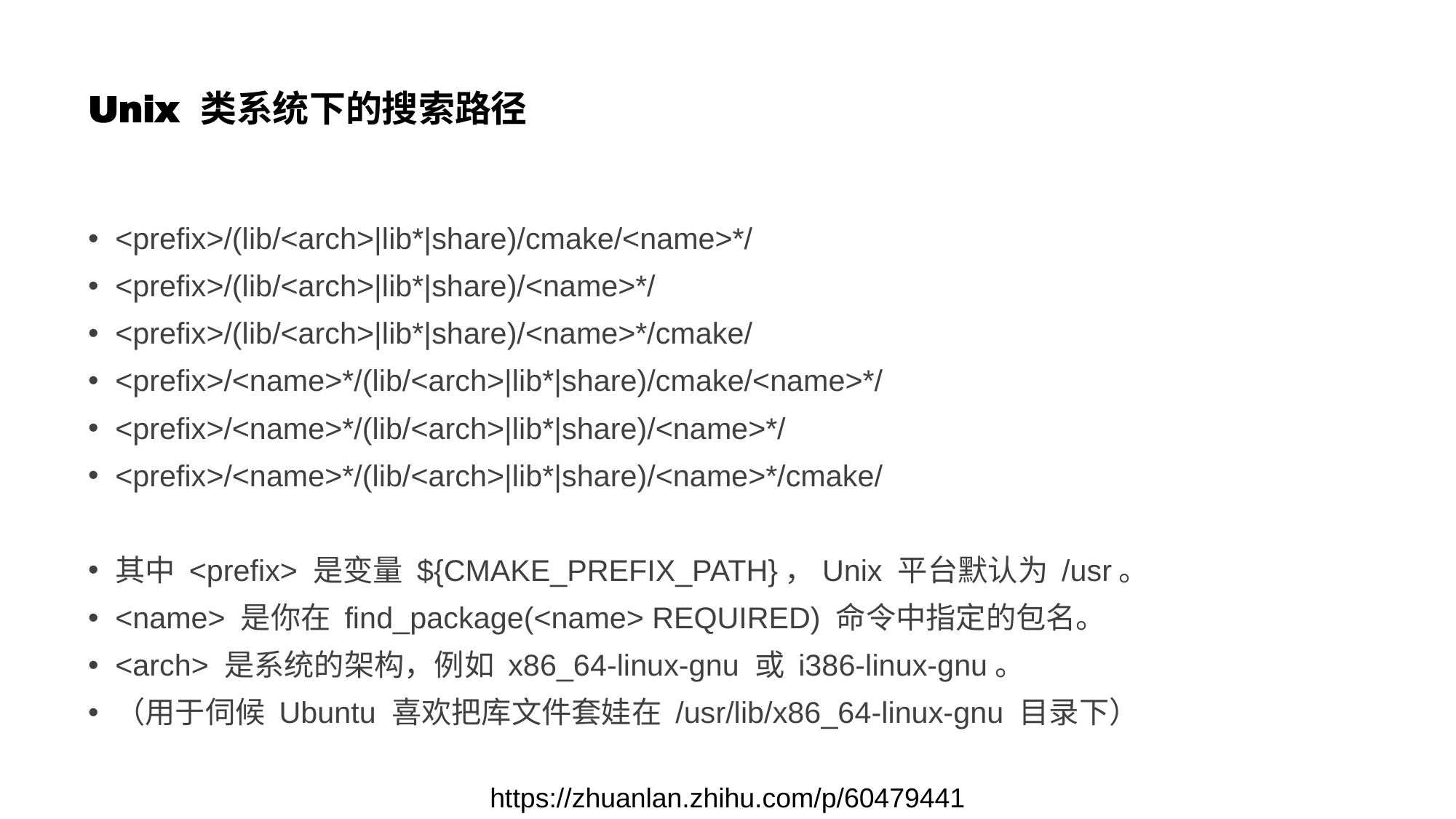

# Unix 类系统下的搜索路径
<prefix>/(lib/<arch>|lib*|share)/cmake/<name>*/
<prefix>/(lib/<arch>|lib*|share)/<name>*/
<prefix>/(lib/<arch>|lib*|share)/<name>*/cmake/
<prefix>/<name>*/(lib/<arch>|lib*|share)/cmake/<name>*/
<prefix>/<name>*/(lib/<arch>|lib*|share)/<name>*/
<prefix>/<name>*/(lib/<arch>|lib*|share)/<name>*/cmake/

其中 <prefix> 是变量 ${CMAKE_PREFIX_PATH}，Unix 平台默认为 /usr。
<name> 是你在 find_package(<name> REQUIRED) 命令中指定的包名。
<arch> 是系统的架构，例如 x86_64-linux-gnu 或 i386-linux-gnu。
（用于伺候 Ubuntu 喜欢把库文件套娃在 /usr/lib/x86_64-linux-gnu 目录下）
https://zhuanlan.zhihu.com/p/60479441